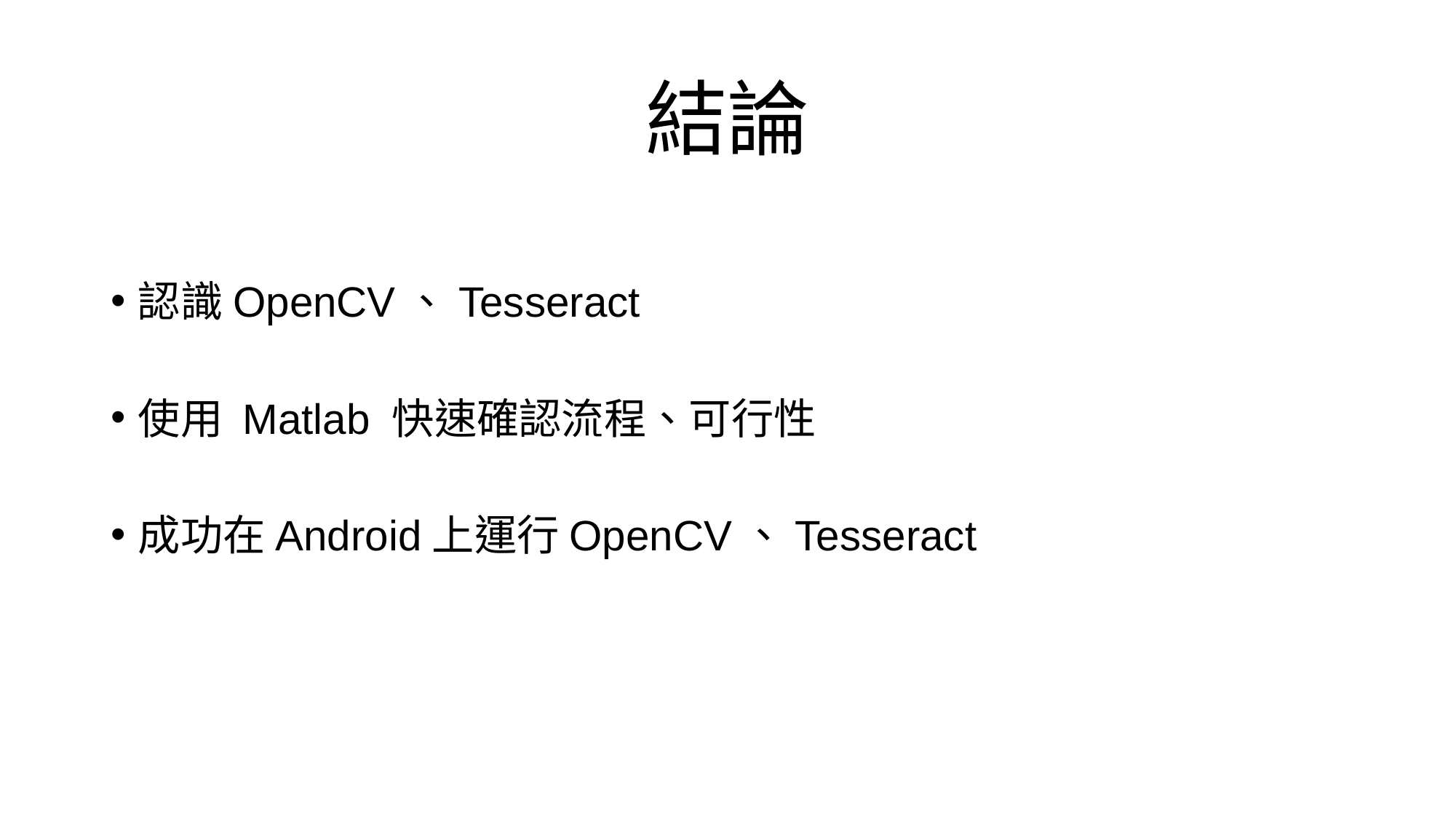

# 結論
認識OpenCV、Tesseract
使用 Matlab 快速確認流程、可行性
成功在Android上運行OpenCV、Tesseract